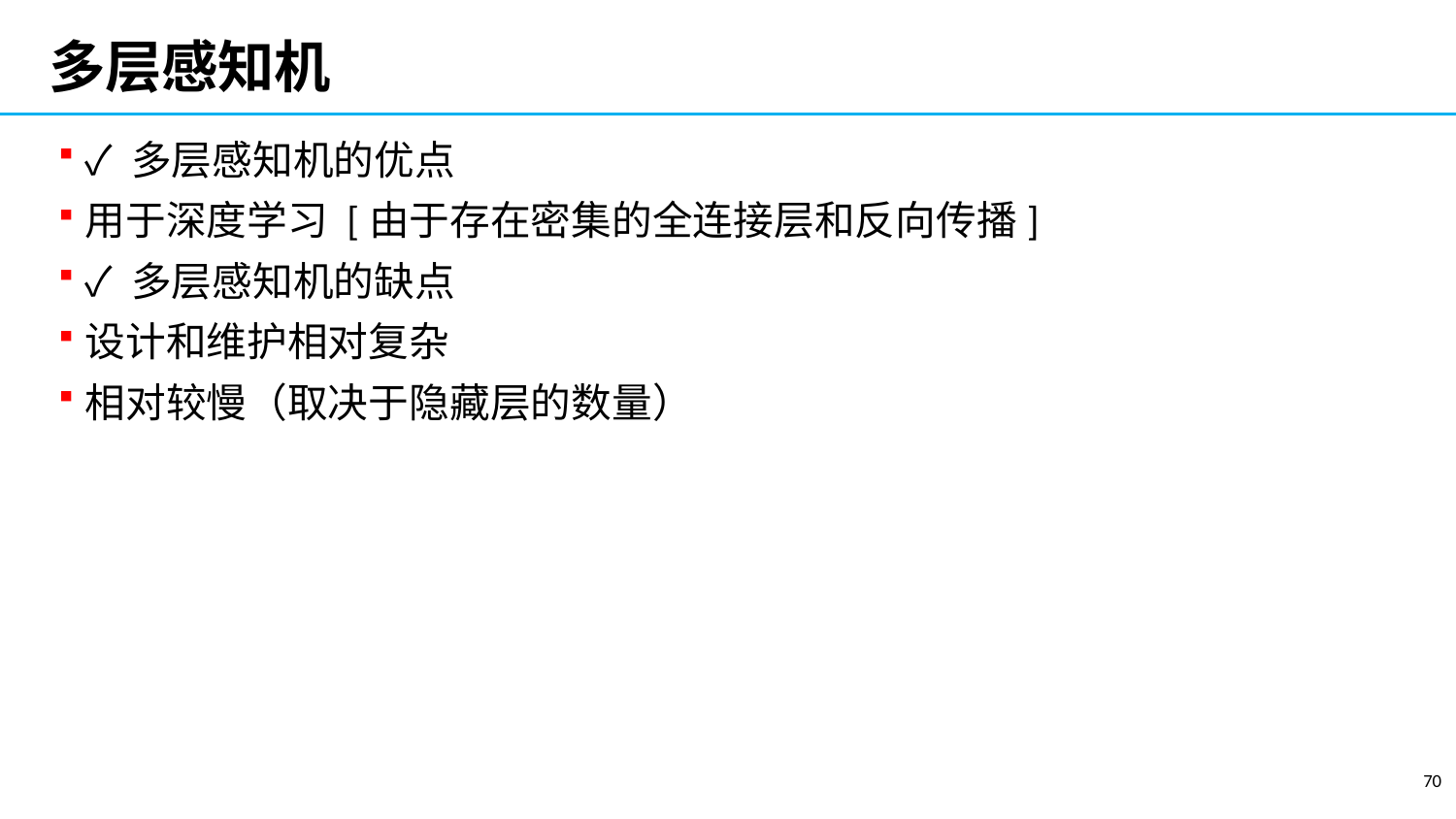

# 多层感知机

✓ 多层感知机的优点
用于深度学习 [由于存在密集的全连接层和反向传播]
✓ 多层感知机的缺点
设计和维护相对复杂
相对较慢（取决于隐藏层的数量）

70